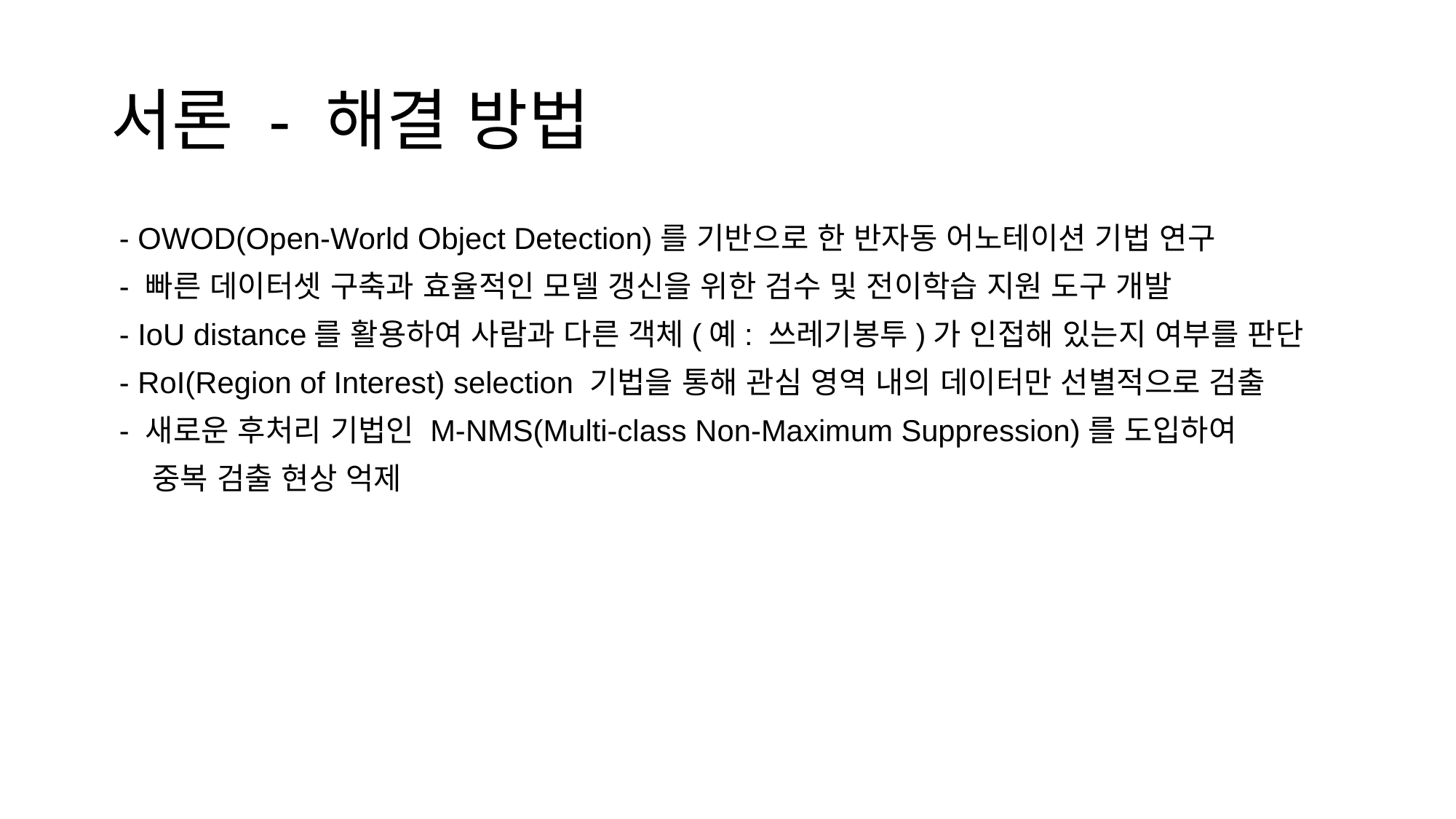

# 서론 - 해결 방법
 - OWOD(Open-World Object Detection)를 기반으로 한 반자동 어노테이션 기법 연구
 - 빠른 데이터셋 구축과 효율적인 모델 갱신을 위한 검수 및 전이학습 지원 도구 개발
 - IoU distance를 활용하여 사람과 다른 객체(예: 쓰레기봉투)가 인접해 있는지 여부를 판단
 - RoI(Region of Interest) selection 기법을 통해 관심 영역 내의 데이터만 선별적으로 검출
 - 새로운 후처리 기법인 M-NMS(Multi-class Non-Maximum Suppression)를 도입하여
    중복 검출 현상 억제